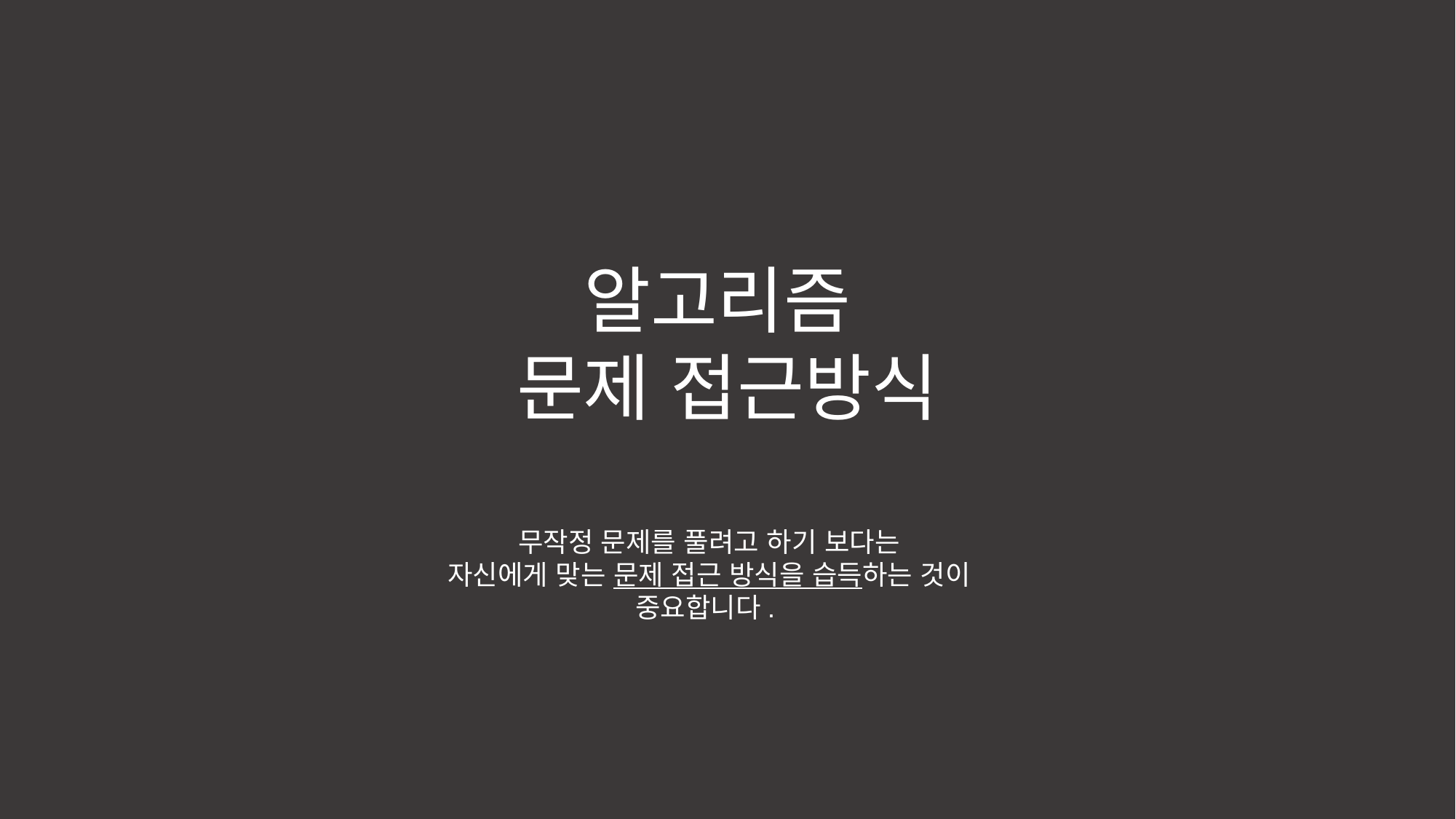

알고리즘
문제 접근방식
무작정 문제를 풀려고 하기 보다는
자신에게 맞는 문제 접근 방식을 습득하는 것이
중요합니다.